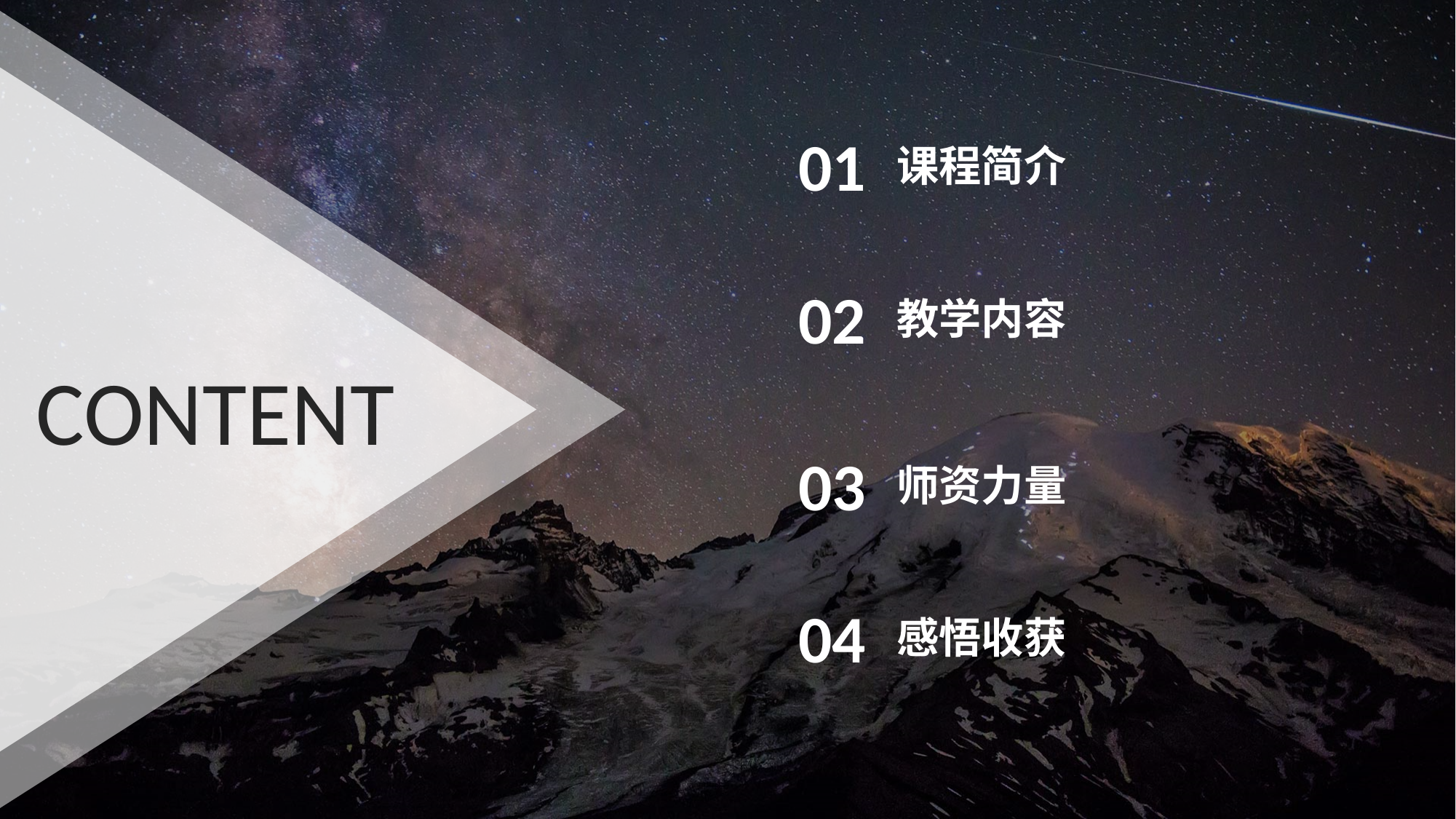

01
课程简介
02
教学内容
CONTENT
03
师资力量
04
感悟收获